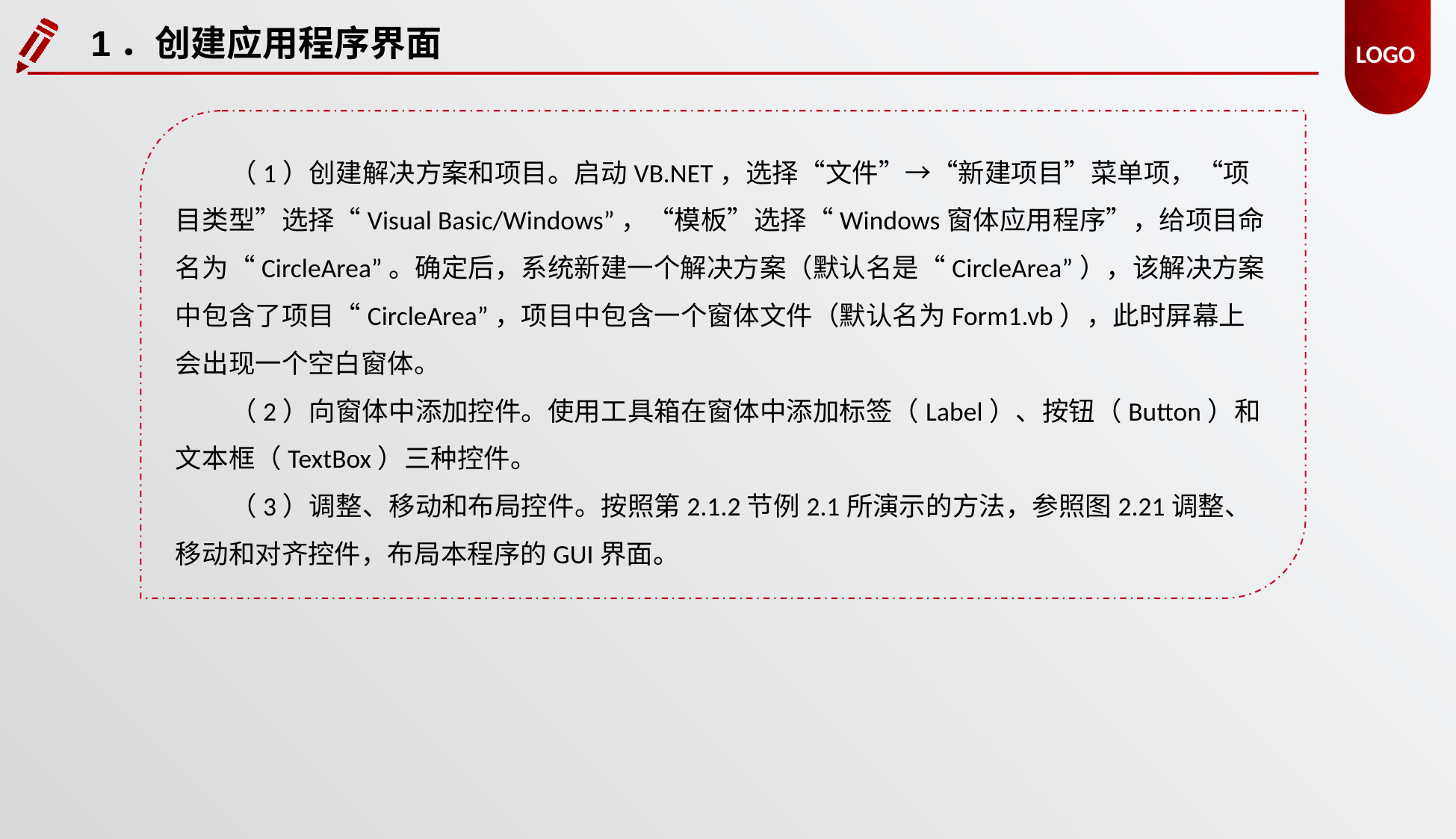

1．创建应用程序界面
（1）创建解决方案和项目。启动VB.NET，选择“文件”→“新建项目”菜单项，“项目类型”选择“Visual Basic/Windows”，“模板”选择“Windows窗体应用程序”，给项目命名为“CircleArea”。确定后，系统新建一个解决方案（默认名是“CircleArea”），该解决方案中包含了项目“CircleArea”，项目中包含一个窗体文件（默认名为Form1.vb），此时屏幕上会出现一个空白窗体。
（2）向窗体中添加控件。使用工具箱在窗体中添加标签（Label）、按钮（Button）和文本框（TextBox）三种控件。
（3）调整、移动和布局控件。按照第2.1.2节例2.1所演示的方法，参照图2.21调整、移动和对齐控件，布局本程序的GUI界面。